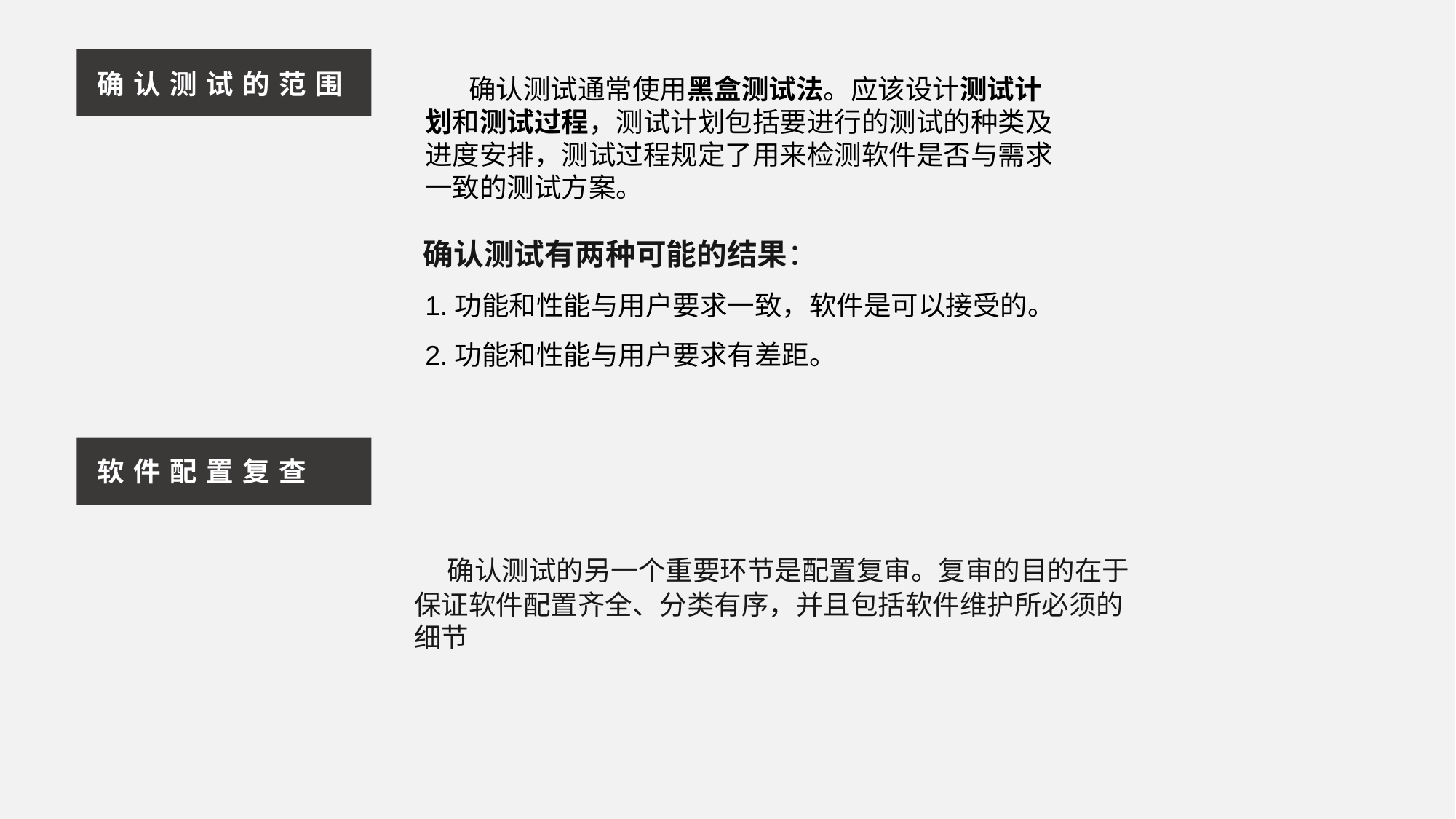

确认测试的范围

      确认测试通常使用黑盒测试法。应该设计测试计划和测试过程，测试计划包括要进行的测试的种类及进度安排，测试过程规定了用来检测软件是否与需求一致的测试方案。
确认测试有两种可能的结果：
1.功能和性能与用户要求一致，软件是可以接受的。
2.功能和性能与用户要求有差距。

软件配置复查

   确认测试的另一个重要环节是配置复审。复审的目的在于保证软件配置齐全、分类有序，并且包括软件维护所必须的细节